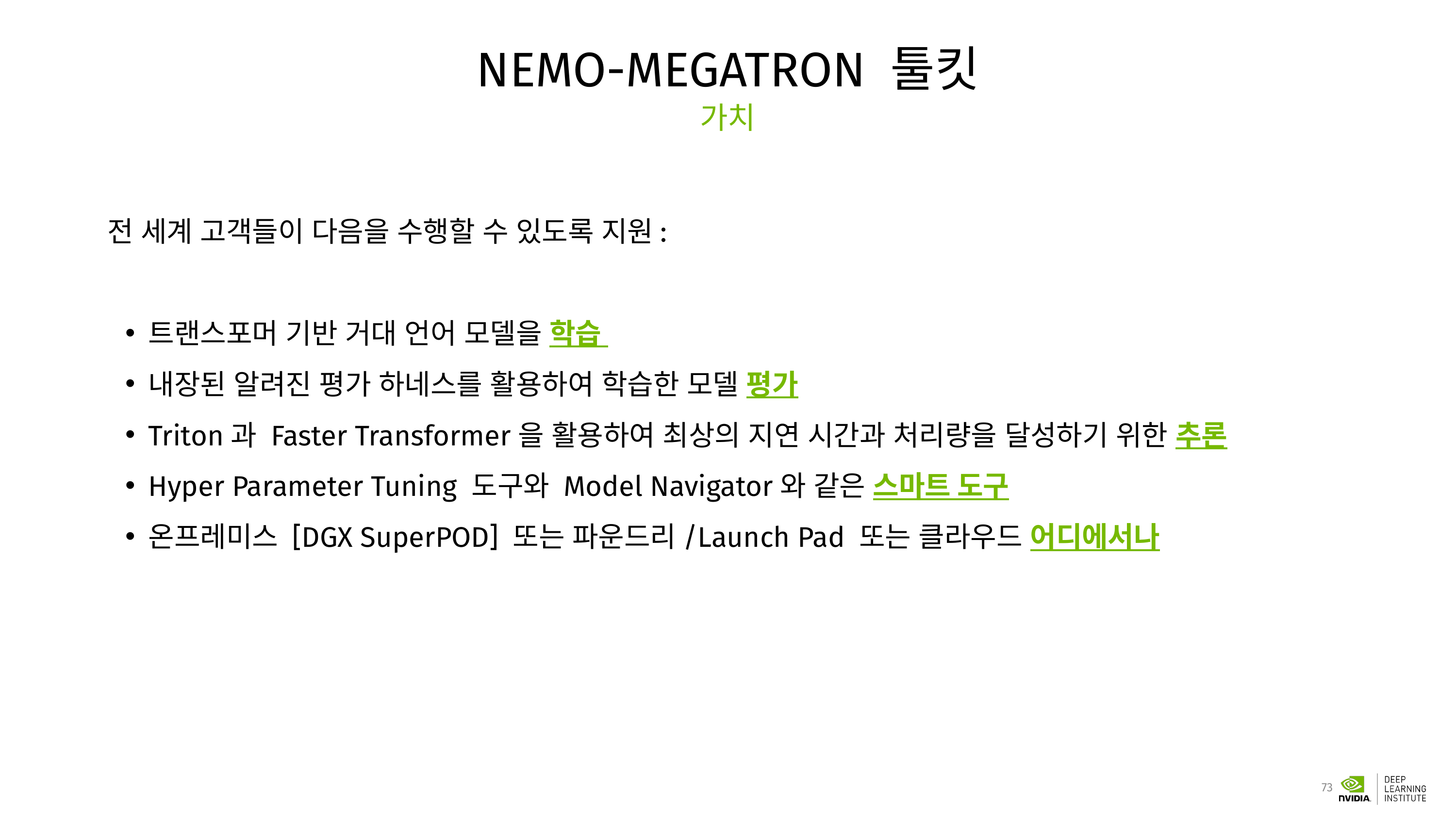

# NEMO-MEGATRON 툴킷
가치
전 세계 고객들이 다음을 수행할 수 있도록 지원:

트랜스포머 기반 거대 언어 모델을 학습
내장된 알려진 평가 하네스를 활용하여 학습한 모델 평가
Triton과 Faster Transformer을 활용하여 최상의 지연 시간과 처리량을 달성하기 위한 추론
Hyper Parameter Tuning 도구와 Model Navigator와 같은 스마트 도구
온프레미스 [DGX SuperPOD] 또는 파운드리/Launch Pad 또는 클라우드 어디에서나
https://developer.nvidia.com/nemo-megatron-early-access